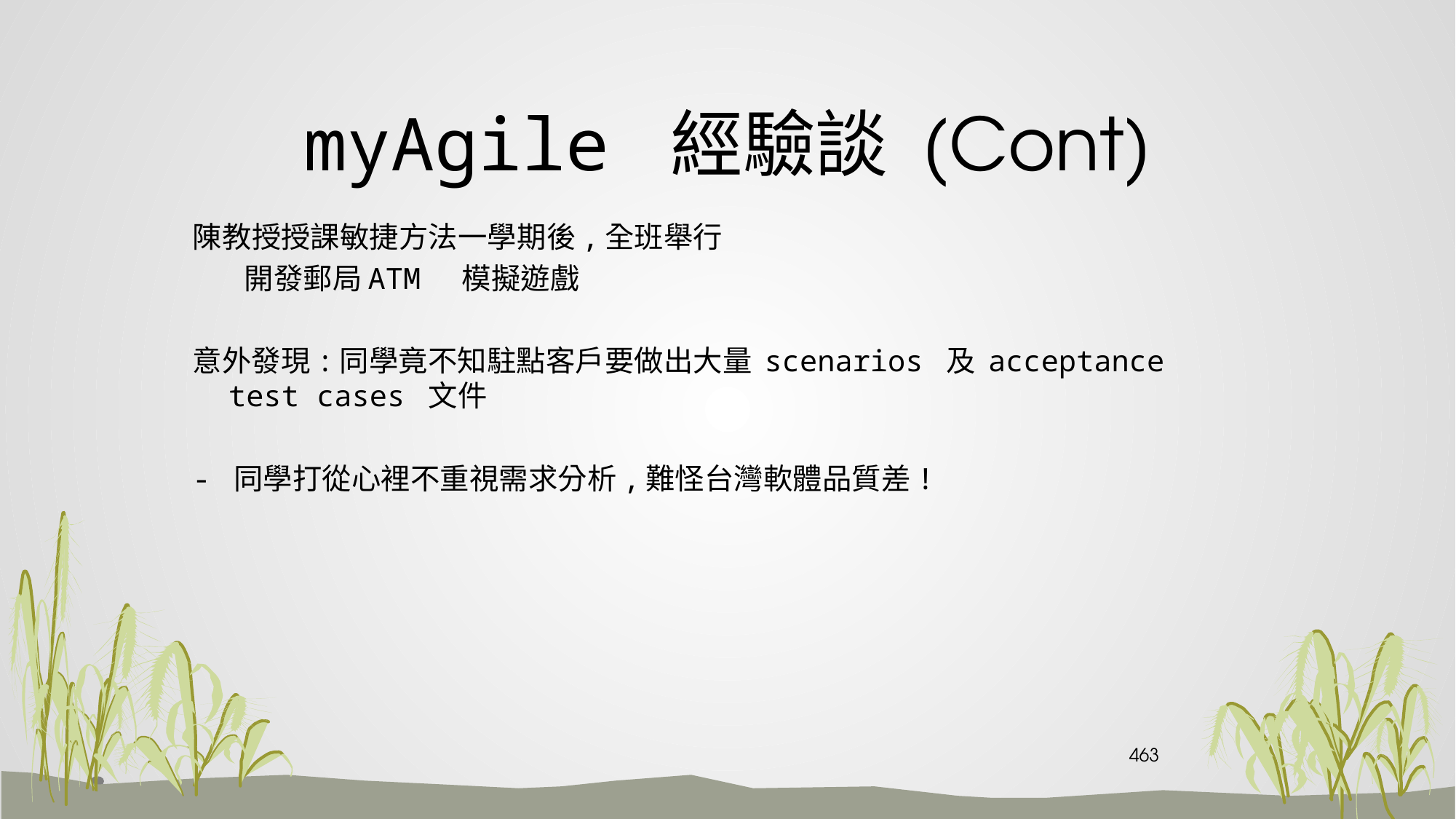

# myAgile 經驗談 (Cont)
陳教授授課敏捷方法一學期後,全班舉行
       開發郵局ATM  模擬遊戲

意外發現:同學竟不知駐點客戶要做出大量 scenarios 及 acceptance test cases 文件

- 同學打從心裡不重視需求分析,難怪台灣軟體品質差!
463